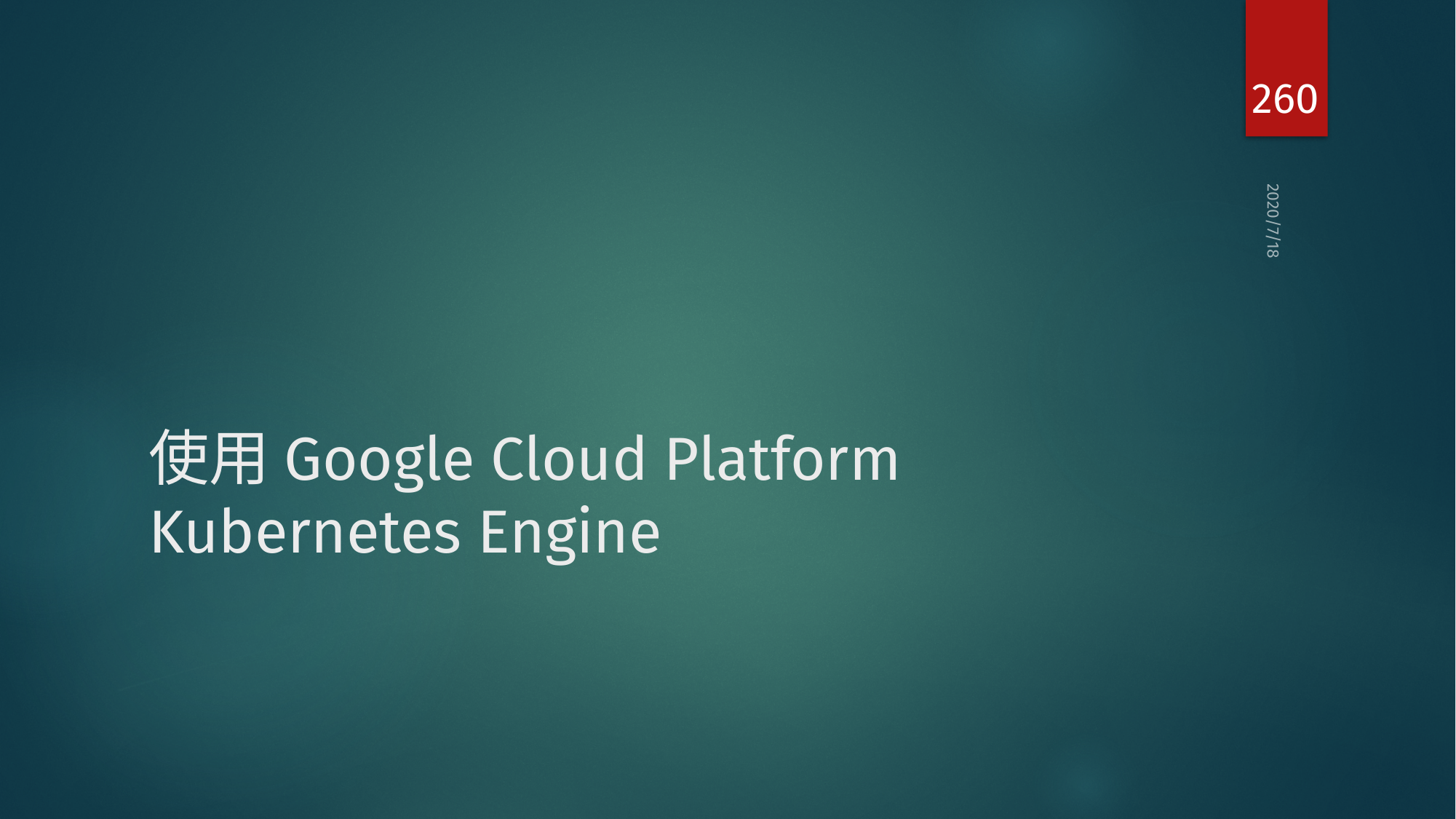

260
2020/7/18
# 使用Google Cloud Platform Kubernetes Engine